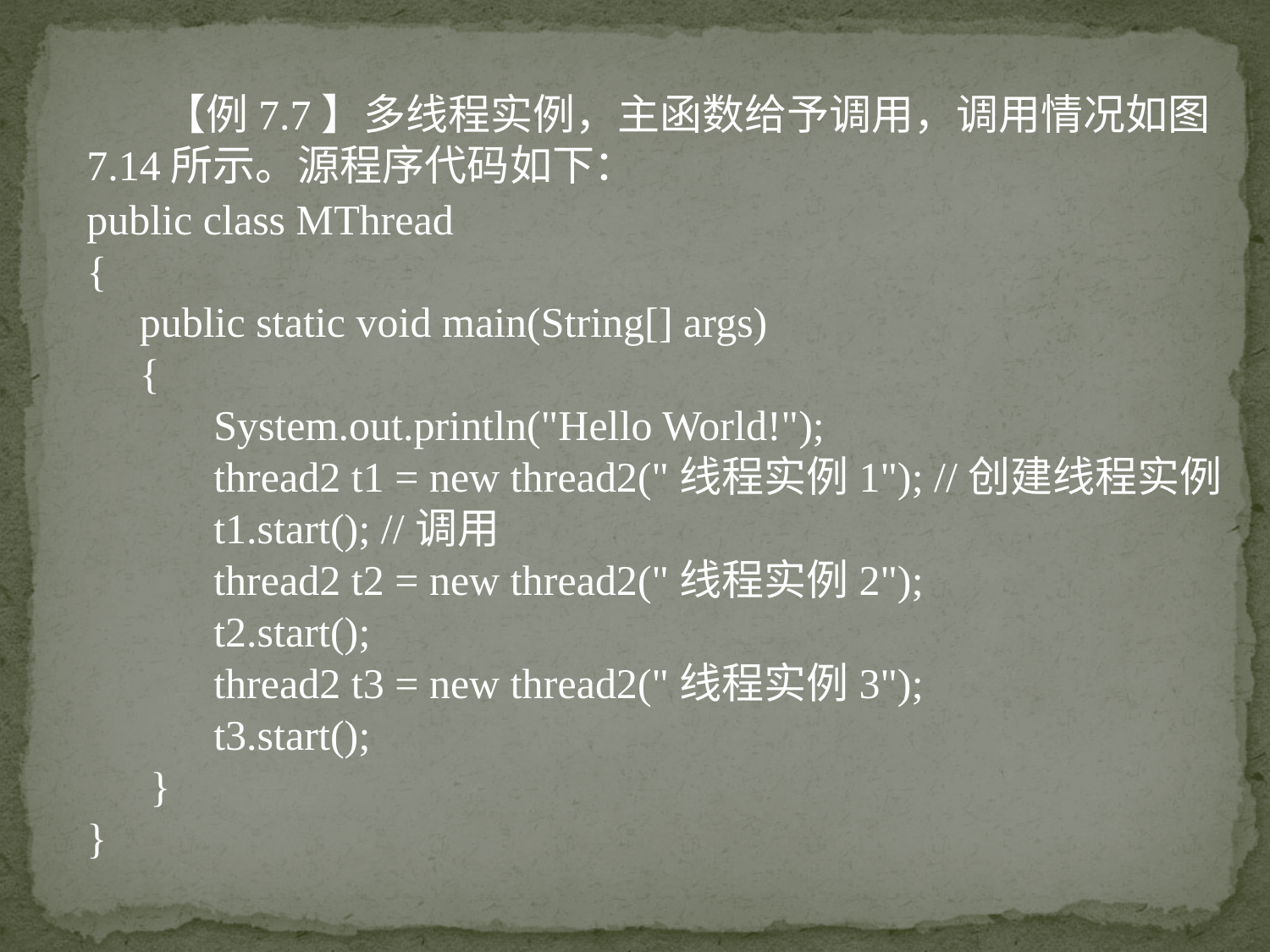

【例7.7】多线程实例，主函数给予调用，调用情况如图7.14所示。源程序代码如下：
public class MThread
{
     public static void main(String[] args)
     {
	System.out.println("Hello World!");
	thread2 t1 = new thread2("线程实例1"); //创建线程实例
	t1.start(); //调用
	thread2 t2 = new thread2("线程实例2");
	t2.start();
	thread2 t3 = new thread2("线程实例3");
	t3.start();
      }
}